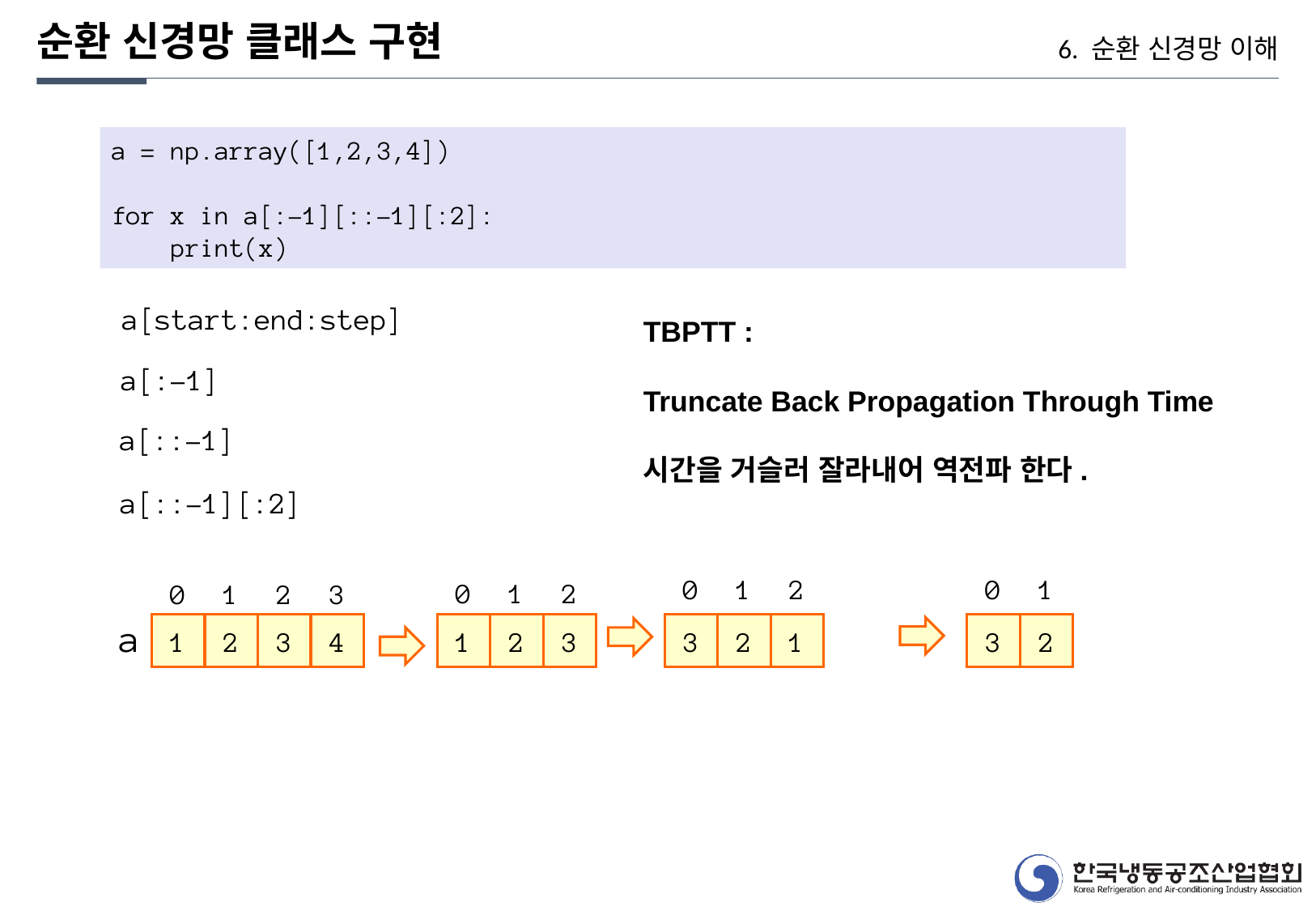

순환 신경망 클래스 구현
6. 순환 신경망 이해
a = np.array([1,2,3,4])

for x in a[:-1][::-1][:2]:
    print(x)
a[start:end:step]
TBPTT :

Truncate Back Propagation Through Time

시간을 거슬러 잘라내어 역전파 한다.
a[:-1]
a[::-1]
a[::-1][:2]
0
1
2
0
1
0
1
2
0
1
2
3
a
1
2
3
4
1
2
3
3
2
1
3
2